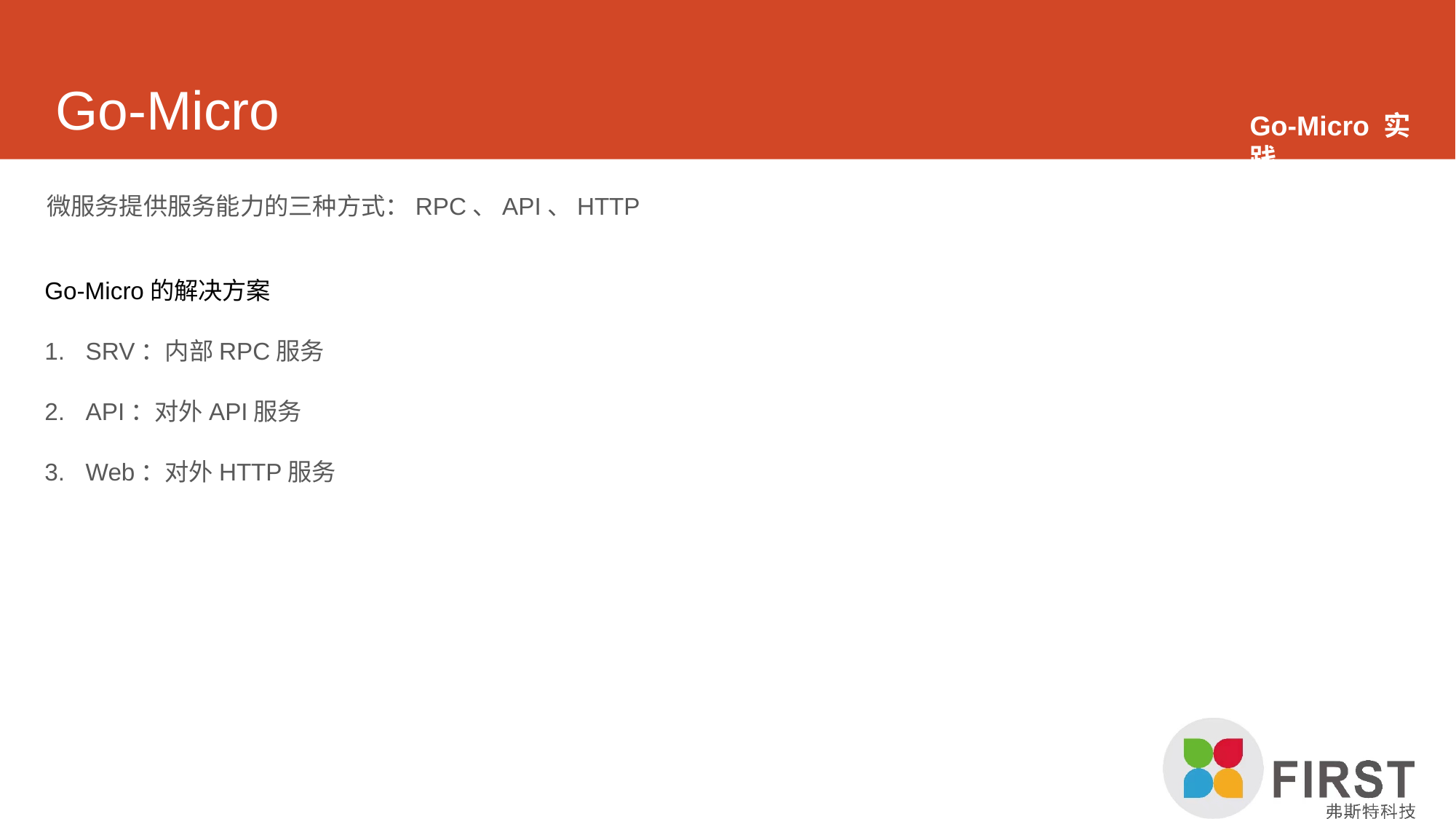

# Go-Micro
Go-Micro 实践
微服务提供服务能力的三种方式：RPC、API、HTTP
Go-Micro的解决方案
SRV：内部RPC服务
API：对外API服务
Web：对外HTTP服务